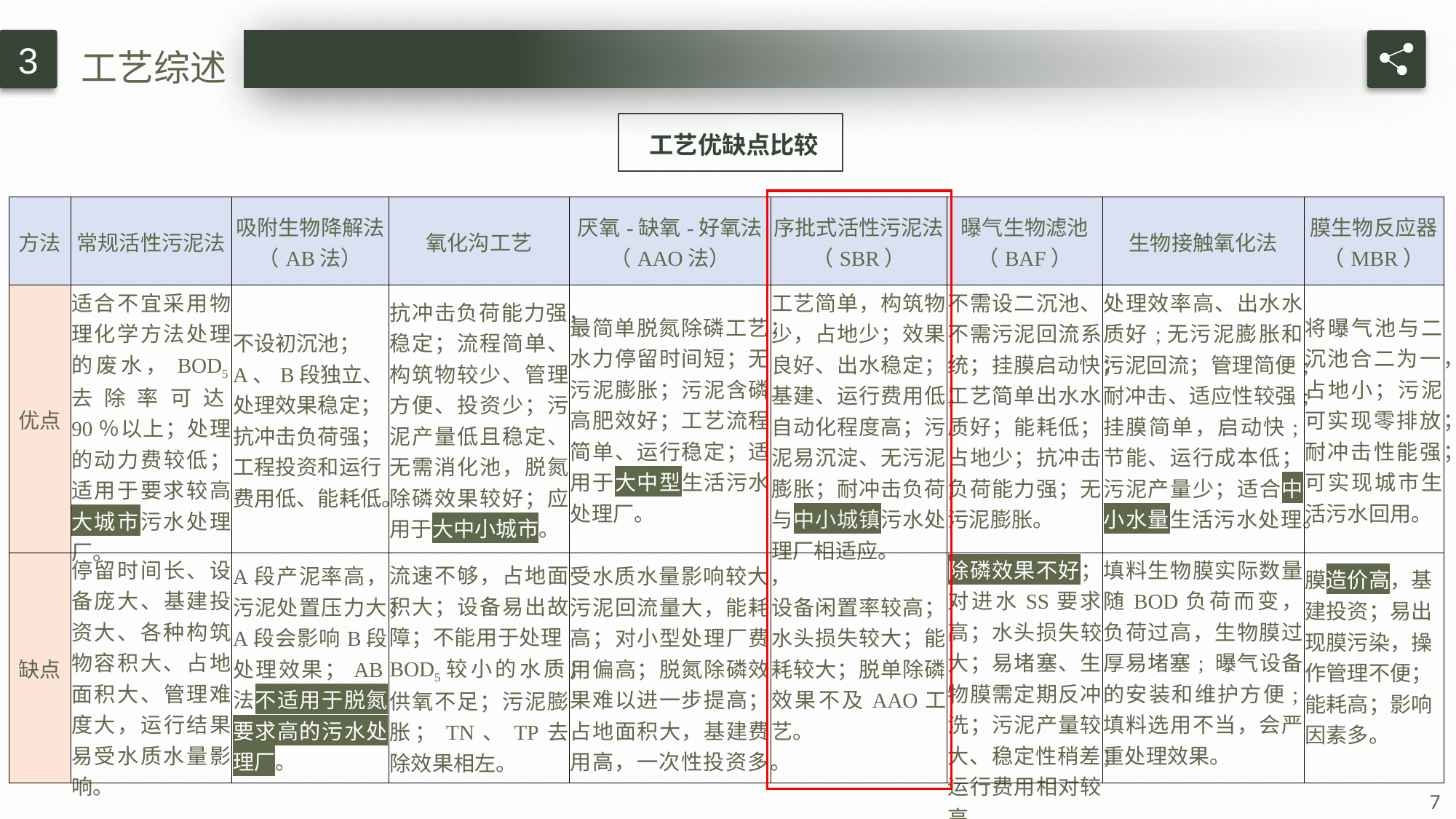

工艺综述
3

工艺优缺点比较

| 方法 | 常规活性污泥法 | 吸附生物降解法 （AB法） | 氧化沟工艺 | 厌氧-缺氧-好氧法 （AAO法） | 序批式活性污泥法 （SBR） | 曝气生物滤池 （BAF） | 生物接触氧化法 | 膜生物反应器（MBR） |
| --- | --- | --- | --- | --- | --- | --- | --- | --- |
| 优点 | 适合不宜采用物理化学方法处理的废水，BOD5去除率可达90％以上；处理的动力费较低；适用于要求较高大城市污水处理厂。 | 不设初沉池；A、B段独立、处理效果稳定；抗冲击负荷强；工程投资和运行费用低、能耗低。 | 抗冲击负荷能力强，稳定；流程简单、构筑物较少、管理方便、投资少；污泥产量低且稳定、无需消化池，脱氮除磷效果较好；应用于大中小城市。 | 最简单脱氮除磷工艺；水力停留时间短；无污泥膨胀；污泥含磷高肥效好；工艺流程简单、运行稳定；适用于大中型生活污水处理厂。 | 工艺简单，构筑物少，占地少；效果良好、出水稳定；基建、运行费用低；自动化程度高；污泥易沉淀、无污泥膨胀；耐冲击负荷；与中小城镇污水处理厂相适应。 | 不需设二沉池、不需污泥回流系统；挂膜启动快；工艺简单出水水质好；能耗低；占地少；抗冲击负荷能力强；无污泥膨胀。 | 处理效率高、出水水质好;无污泥膨胀和污泥回流；管理简便;耐冲击、适应性较强;挂膜简单，启动快;节能、运行成本低；污泥产量少；适合中小水量生活污水处理。 | 将曝气池与二沉池合二为一，占地小；污泥可实现零排放；耐冲击性能强；可实现城市生活污水回用。 |
| 缺点 | 停留时间长、设备庞大、基建投资大、各种构筑物容积大、占地面积大、管理难度大，运行结果易受水质水量影响。 | A段产泥率高，污泥处置压力大；A段会影响B段处理效果；AB法不适用于脱氮要求高的污水处理厂。 | 流速不够，占地面积大；设备易出故障；不能用于处理BOD5较小的水质；供氧不足；污泥膨胀；TN、TP去除效果相左。 | 受水质水量影响较大，污泥回流量大，能耗高；对小型处理厂费用偏高；脱氮除磷效果难以进一步提高；占地面积大，基建费用高，一次性投资多。 | 设备闲置率较高；水头损失较大；能耗较大；脱单除磷效果不及AAO工艺。 | 除磷效果不好；对进水SS要求高；水头损失较大；易堵塞、生物膜需定期反冲洗；污泥产量较大、稳定性稍差；运行费用相对较高 | 填料生物膜实际数量随BOD负荷而变，负荷过高，生物膜过厚易堵塞; 曝气设备的安装和维护方便;填料选用不当，会严重处理效果。 | 膜造价高，基建投资；易出现膜污染，操作管理不便；能耗高；影响因素多。 |

7